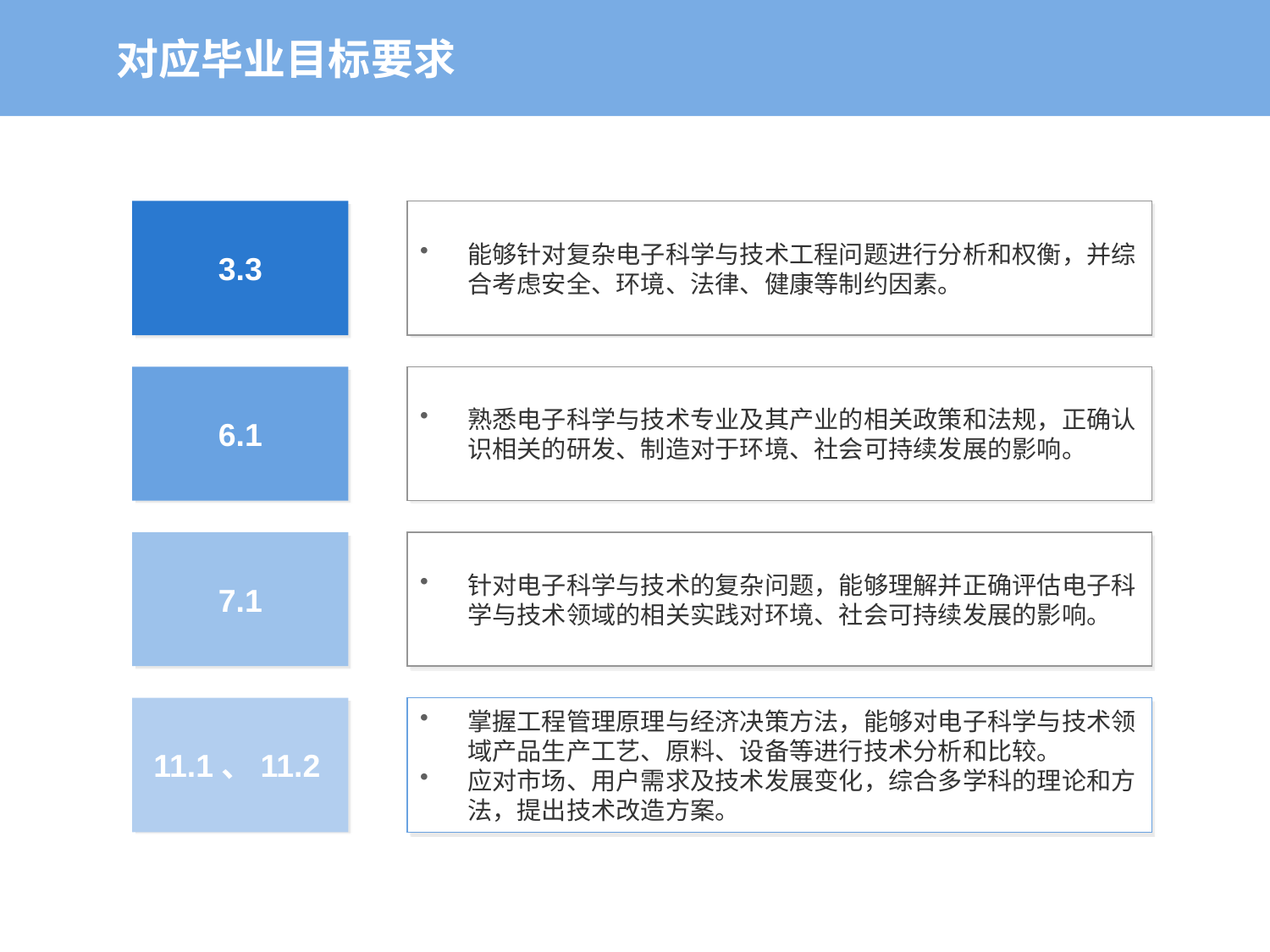

对应毕业目标要求
3.3
能够针对复杂电子科学与技术工程问题进行分析和权衡，并综合考虑安全、环境、法律、健康等制约因素。
6.1
熟悉电子科学与技术专业及其产业的相关政策和法规，正确认识相关的研发、制造对于环境、社会可持续发展的影响。
7.1
针对电子科学与技术的复杂问题，能够理解并正确评估电子科学与技术领域的相关实践对环境、社会可持续发展的影响。
 11.1、11.2
掌握工程管理原理与经济决策方法，能够对电子科学与技术领域产品生产工艺、原料、设备等进行技术分析和比较。
应对市场、用户需求及技术发展变化，综合多学科的理论和方法，提出技术改造方案。